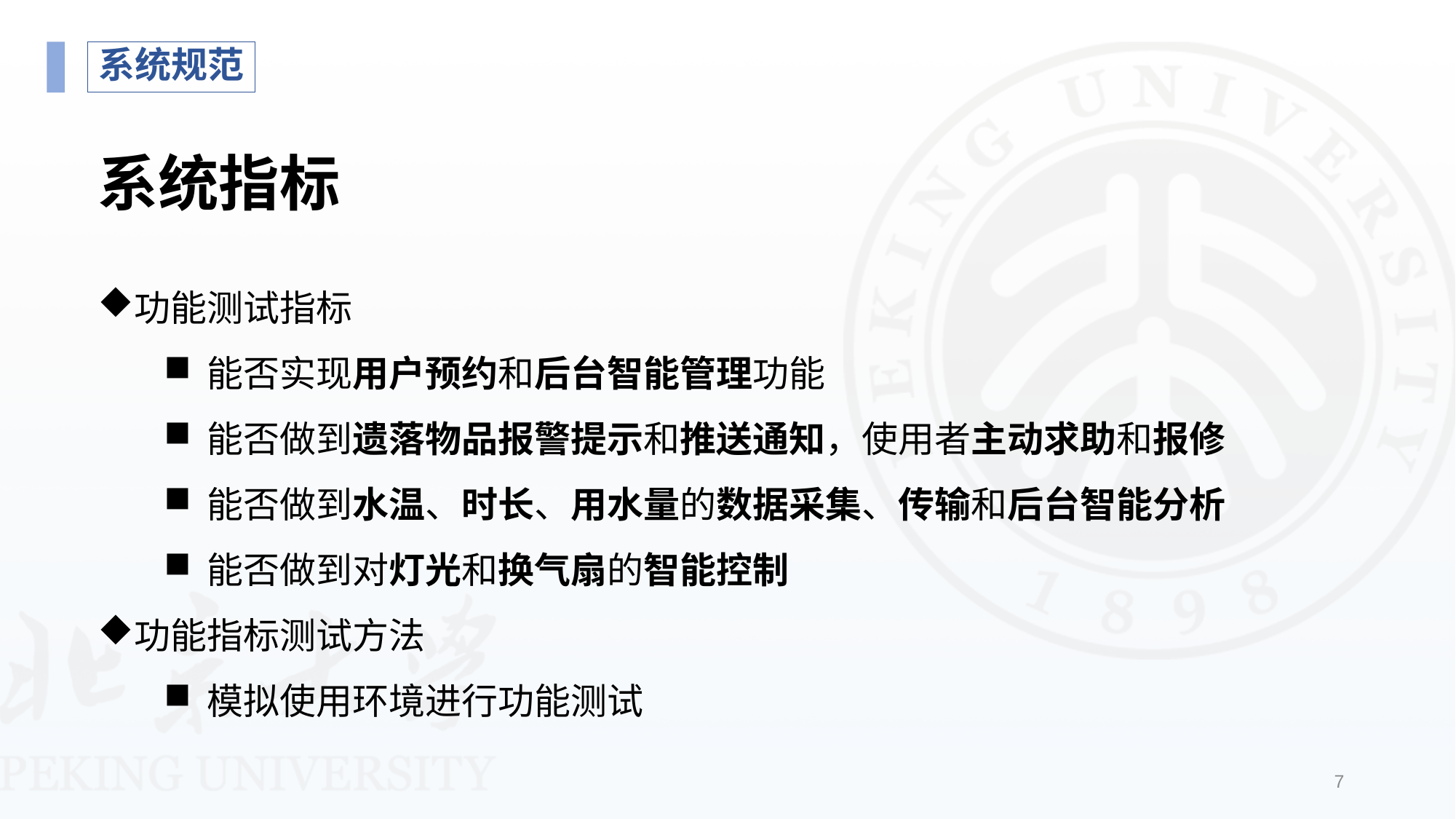

系统规范
# 系统指标
功能测试指标
能否实现用户预约和后台智能管理功能
能否做到遗落物品报警提示和推送通知，使用者主动求助和报修
能否做到水温、时长、用水量的数据采集、传输和后台智能分析
能否做到对灯光和换气扇的智能控制
功能指标测试方法
模拟使用环境进行功能测试
7